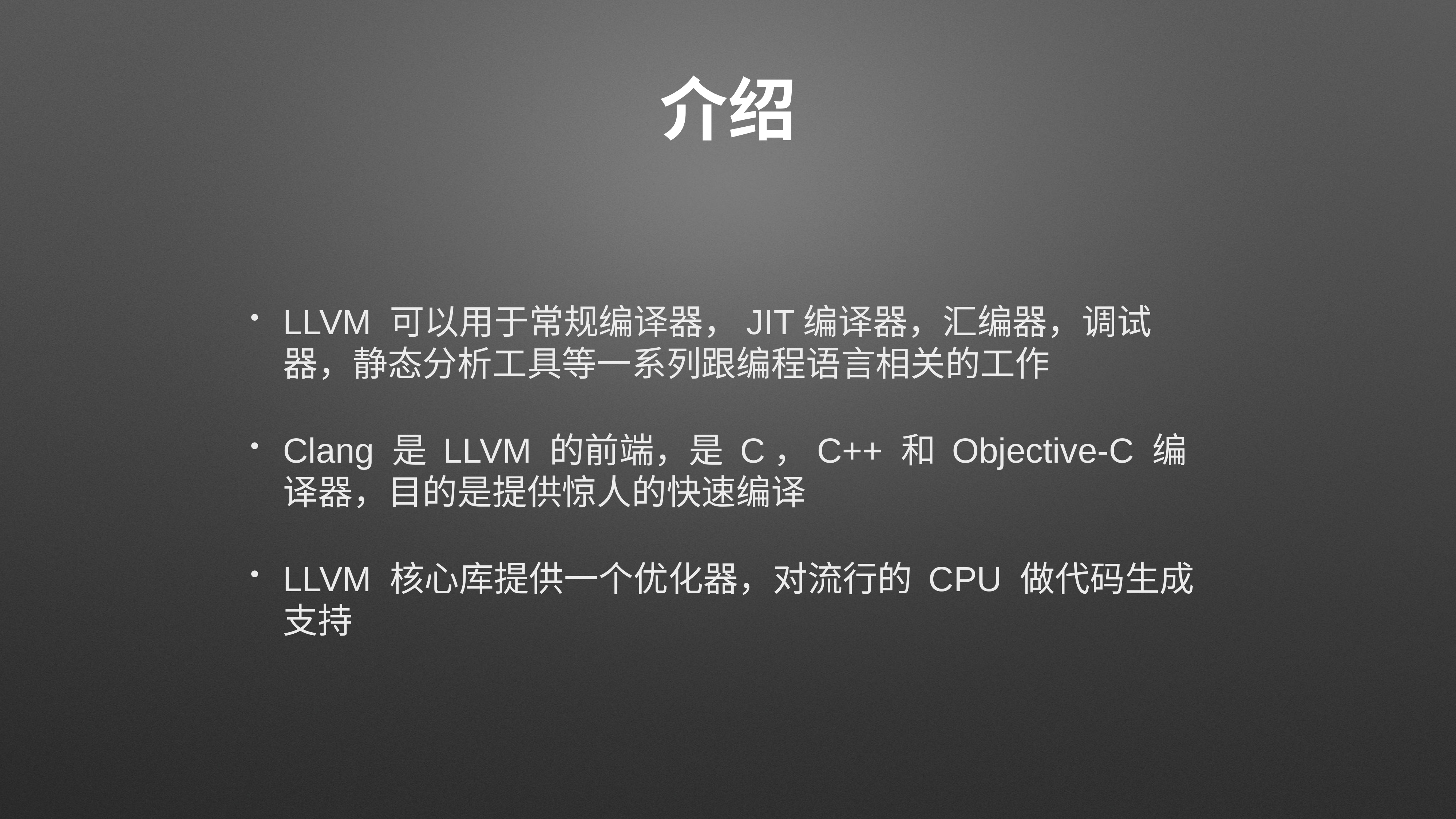

# 介绍
LLVM 可以用于常规编译器，JIT编译器，汇编器，调试器，静态分析工具等一系列跟编程语言相关的工作
Clang 是 LLVM 的前端，是 C，C++ 和 Objective-C 编译器，目的是提供惊人的快速编译
LLVM 核心库提供一个优化器，对流行的 CPU 做代码生成支持